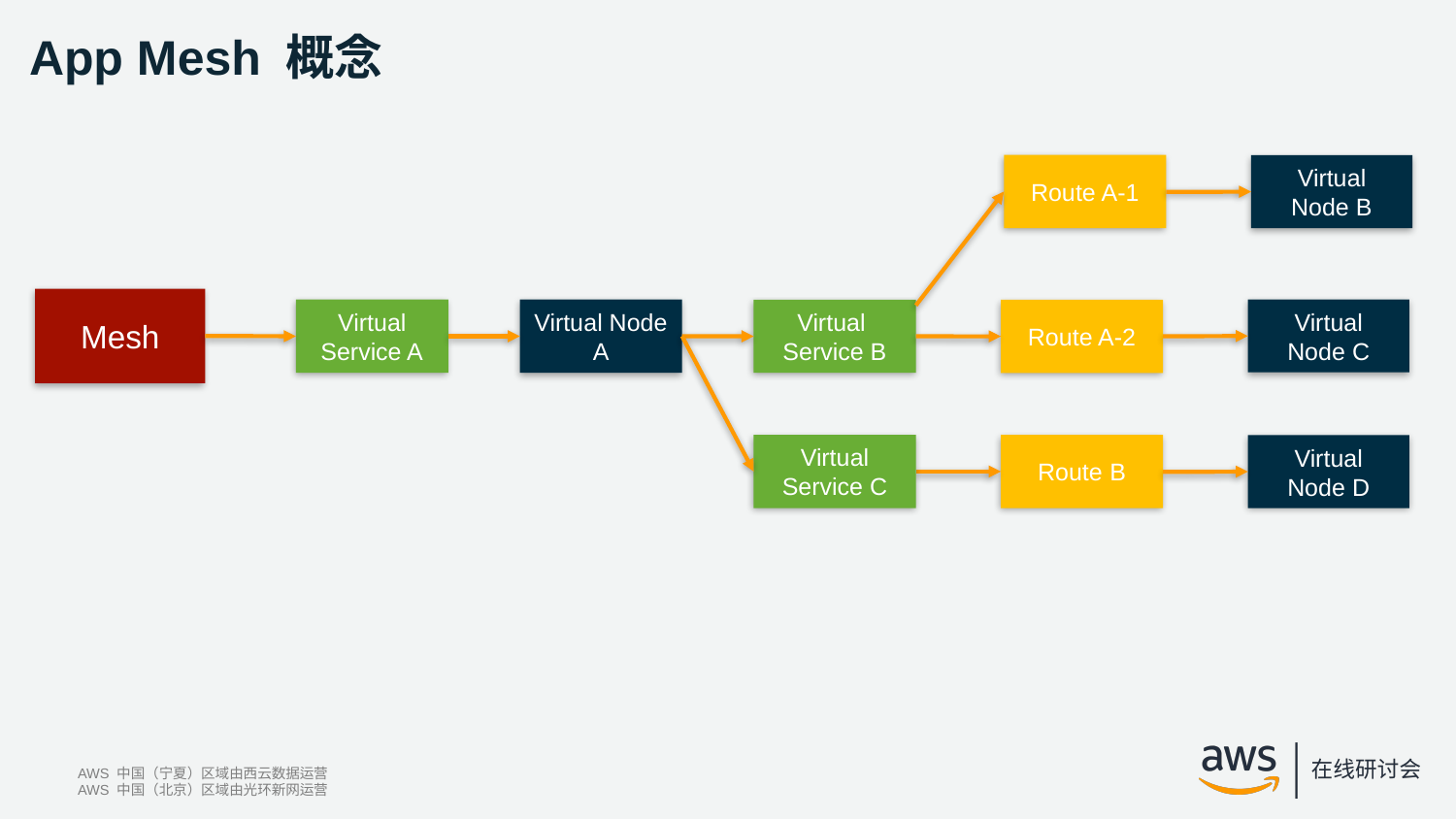

# App Mesh 概念
Route A-1
Virtual Node B
Mesh
Virtual Service A
Virtual Node C
Virtual Node A
Virtual
Service B
Route A-2
Route B
Virtual Service C
Virtual Node D